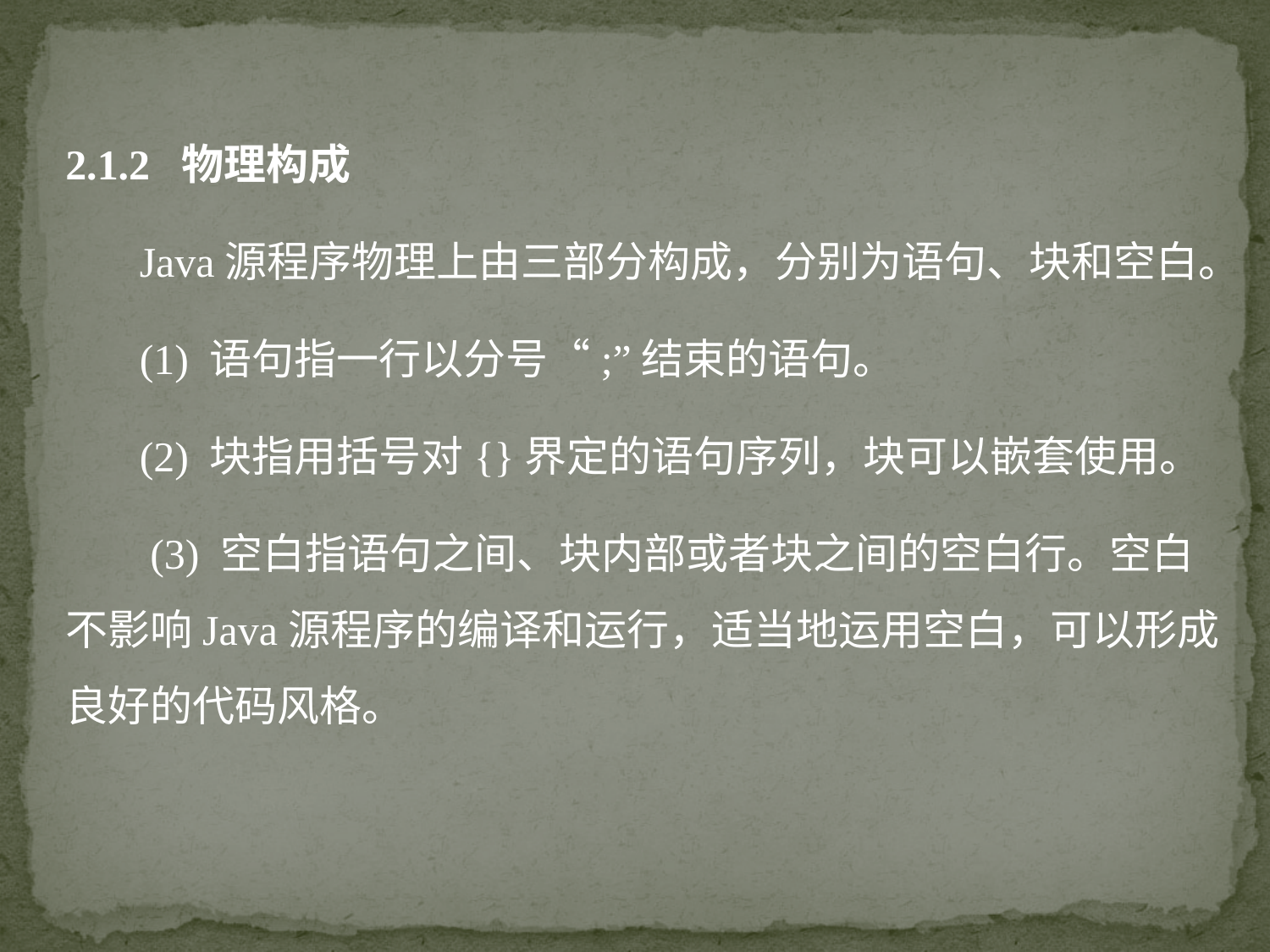

2.1.2  物理构成
       Java源程序物理上由三部分构成，分别为语句、块和空白。
       (1) 语句指一行以分号“;”结束的语句。
       (2) 块指用括号对{}界定的语句序列，块可以嵌套使用。
        (3) 空白指语句之间、块内部或者块之间的空白行。空白不影响Java源程序的编译和运行，适当地运用空白，可以形成良好的代码风格。